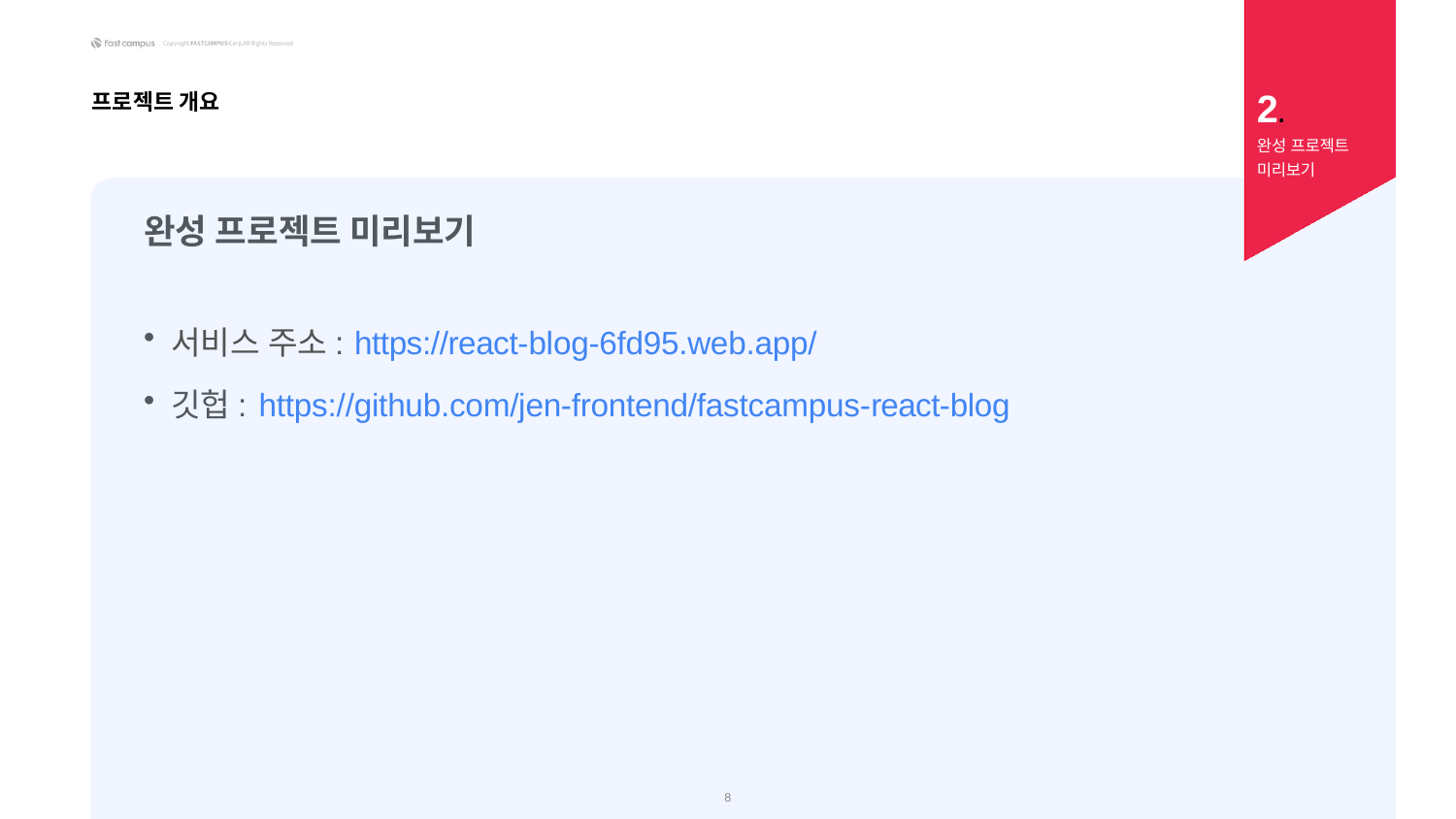

2.
완성 프로젝트 미리보기
프로젝트 개요
완성 프로젝트 미리보기

서비스 주소: https://react-blog-6fd95.web.app/
깃헙: https://github.com/jen-frontend/fastcampus-react-blog
8